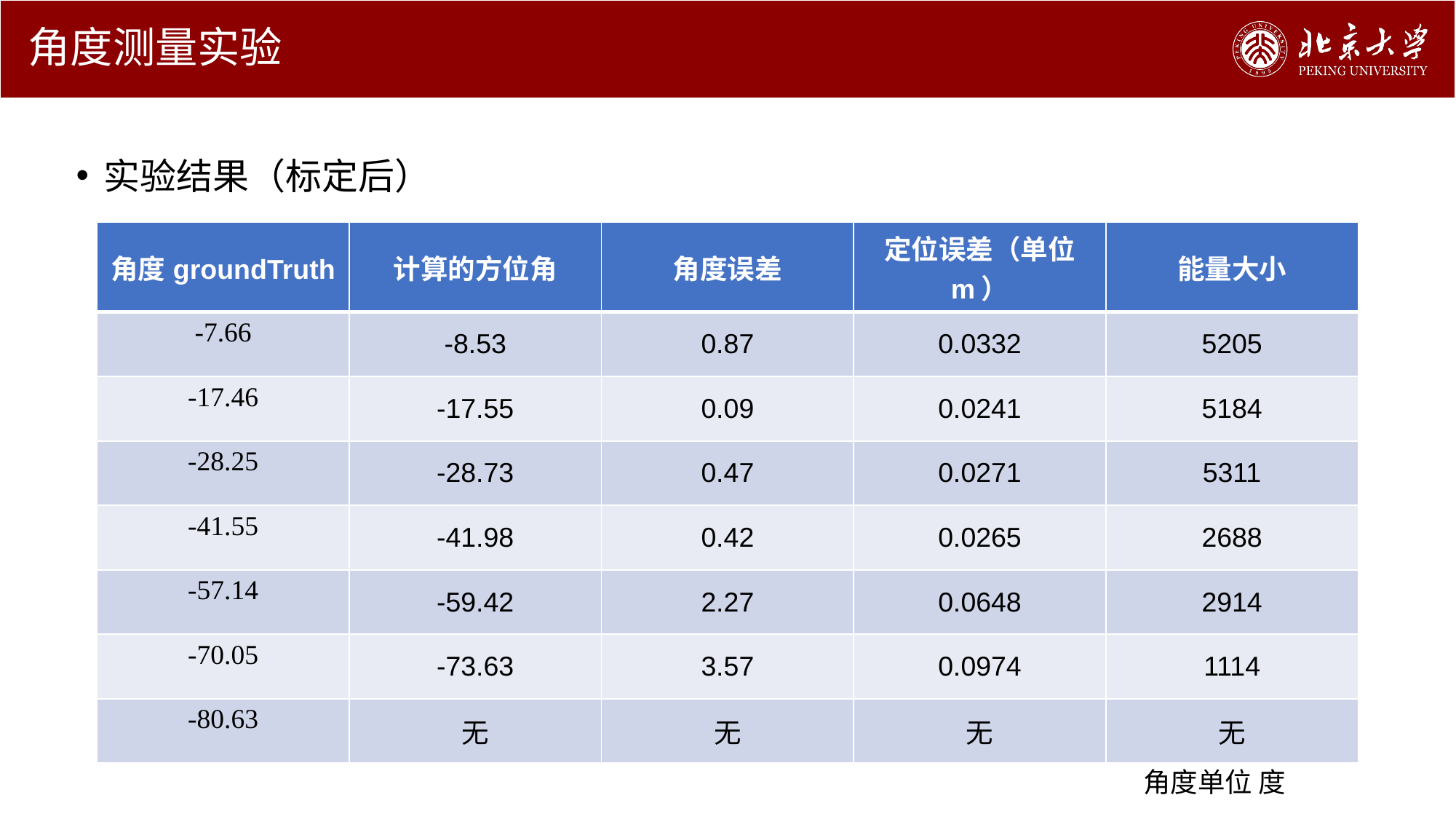

# 角度测量实验
实验结果（标定后）

| 角度groundTruth | 计算的方位角 | 角度误差 | 定位误差（单位 m） | 能量大小 |
| --- | --- | --- | --- | --- |
| -7.66 | -8.53 | 0.87 | 0.0332 | 5205 |
| -17.46 | -17.55 | 0.09 | 0.0241 | 5184 |
| -28.25 | -28.73 | 0.47 | 0.0271 | 5311 |
| -41.55 | -41.98 | 0.42 | 0.0265 | 2688 |
| -57.14 | -59.42 | 2.27 | 0.0648 | 2914 |
| -70.05 | -73.63 | 3.57 | 0.0974 | 1114 |
| -80.63 | 无 | 无 | 无 | 无 |
角度单位 度